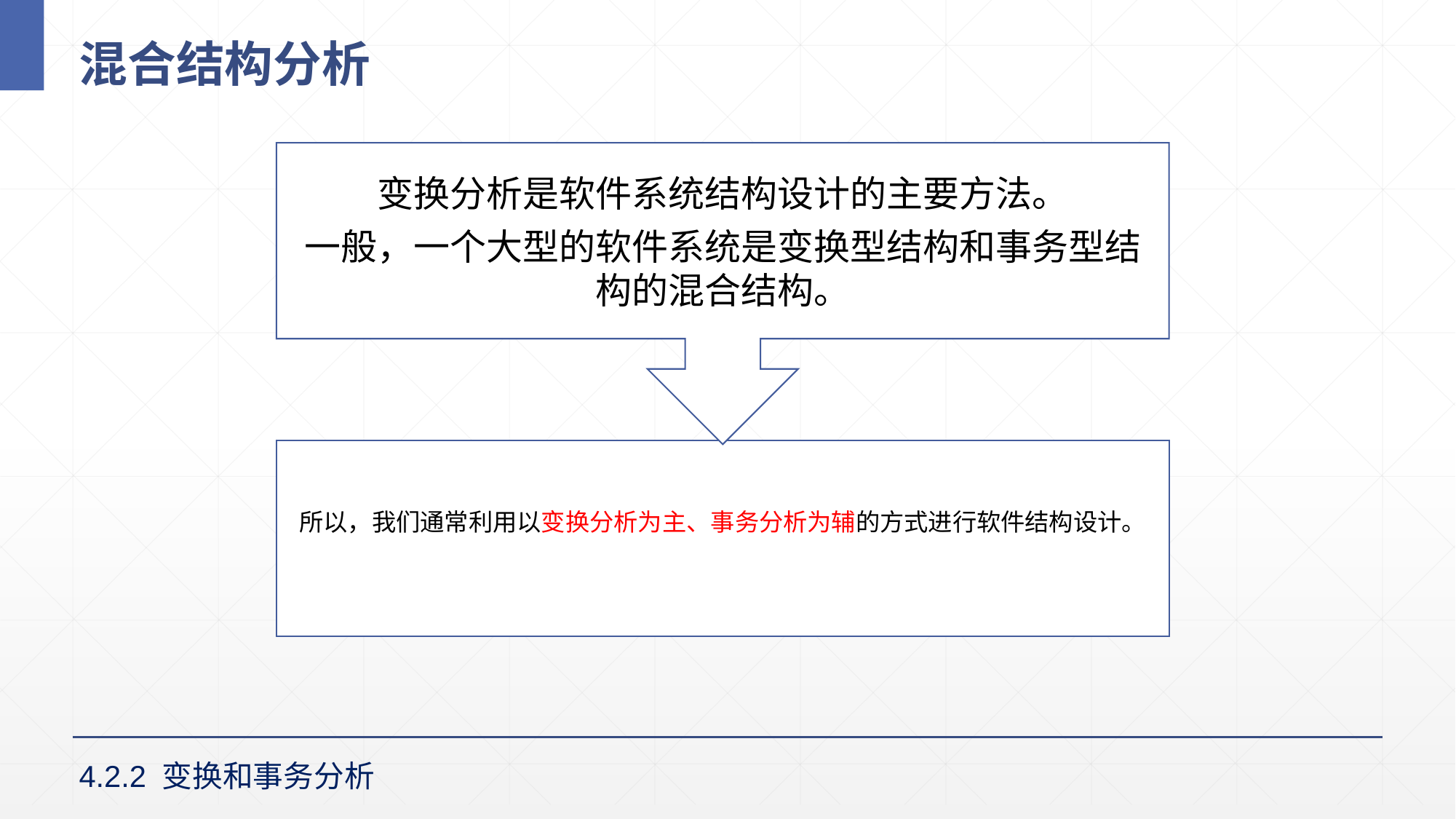

# 混合结构分析
所以，我们通常利用以变换分析为主、事务分析为辅的方式进行软件结构设计。
变换分析是软件系统结构设计的主要方法。
一般，一个大型的软件系统是变换型结构和事务型结构的混合结构。
4.2.2 变换和事务分析